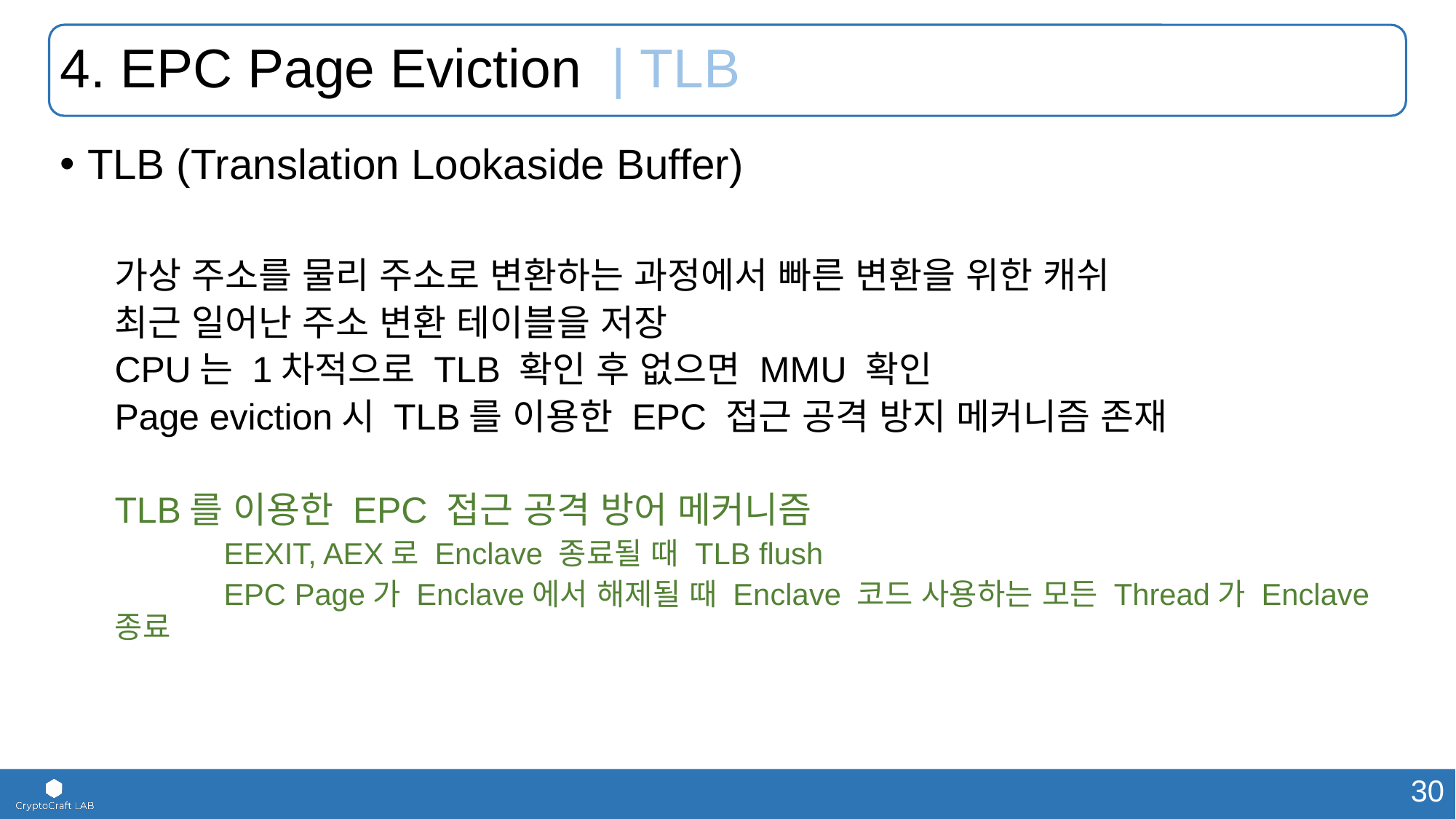

# 4. EPC Page Eviction  | TLB
TLB (Translation Lookaside Buffer)

가상 주소를 물리 주소로 변환하는 과정에서 빠른 변환을 위한 캐쉬
최근 일어난 주소 변환 테이블을 저장
CPU는 1차적으로 TLB 확인 후 없으면 MMU 확인
Page eviction시 TLB를 이용한 EPC 접근 공격 방지 메커니즘 존재

TLB를 이용한 EPC 접근 공격 방어 메커니즘
	EEXIT, AEX로 Enclave 종료될 때 TLB flush
	EPC Page가 Enclave에서 해제될 때 Enclave 코드 사용하는 모든 Thread가 Enclave 종료